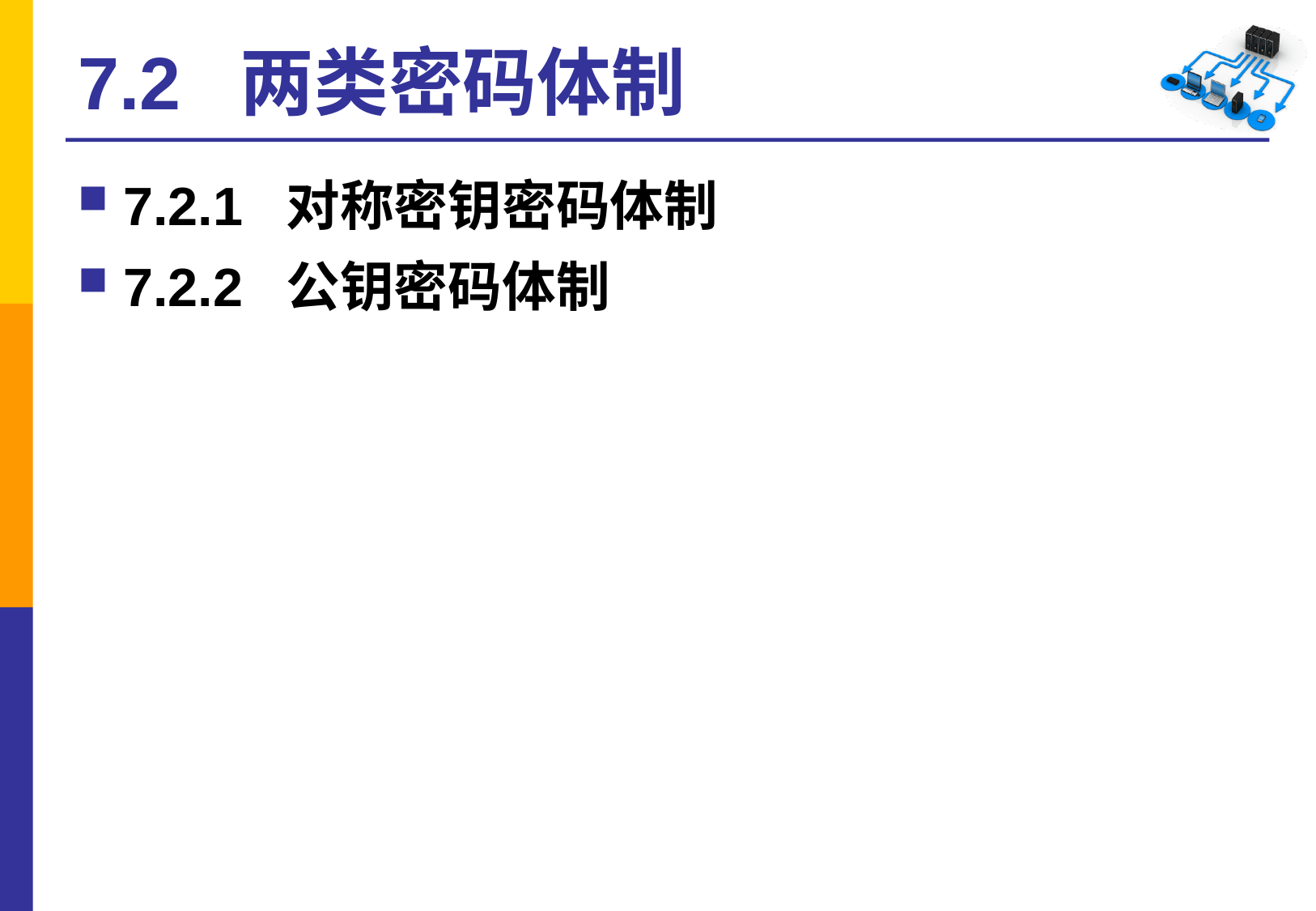

# 7.2  两类密码体制
7.2.1  对称密钥密码体制
7.2.2  公钥密码体制